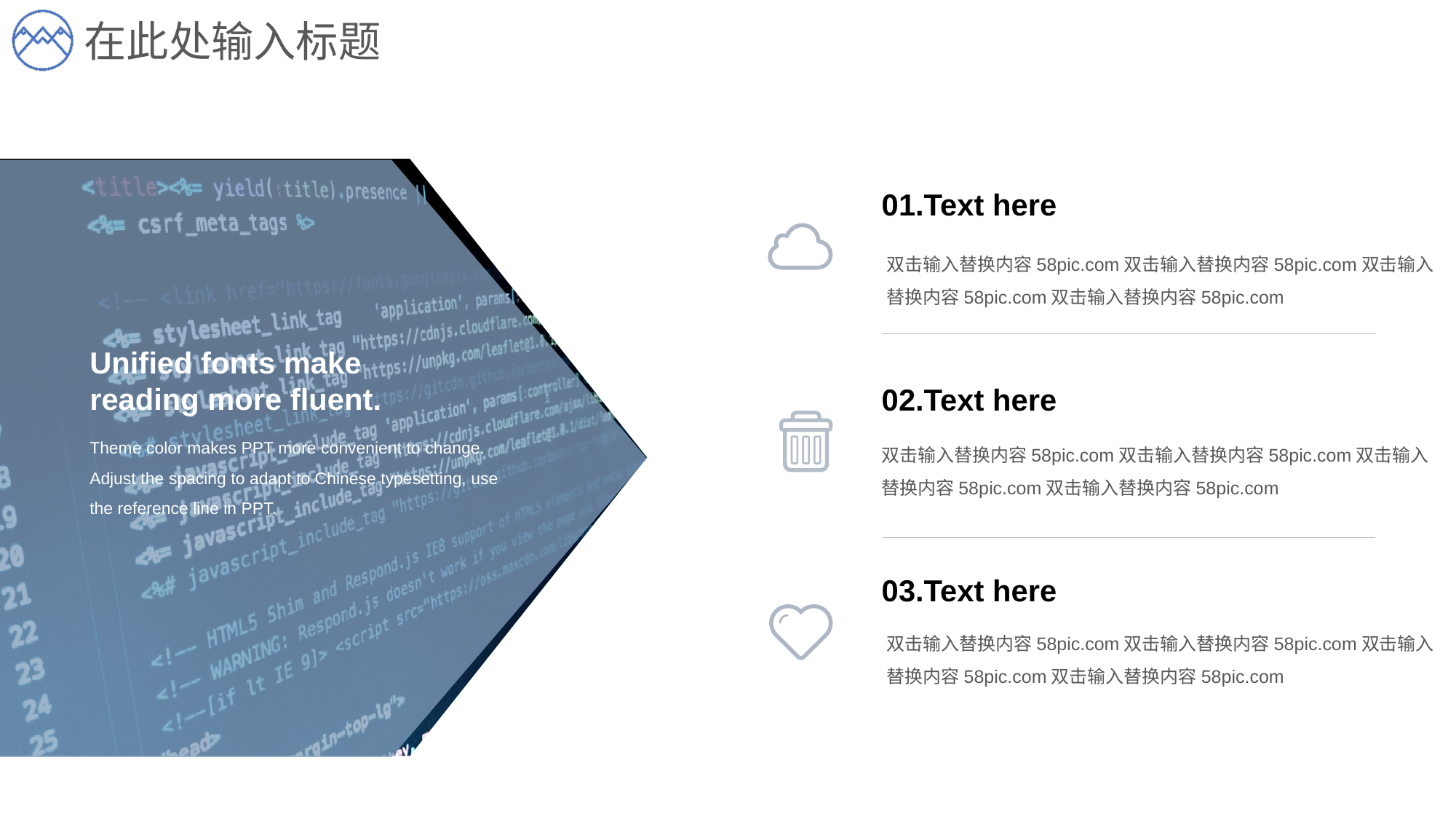

在此处输入标题

01.Text here

双击输入替换内容58pic.com双击输入替换内容58pic.com双击输入替换内容58pic.com双击输入替换内容58pic.com

02.Text here

双击输入替换内容58pic.com双击输入替换内容58pic.com双击输入替换内容58pic.com双击输入替换内容58pic.com

03.Text here

双击输入替换内容58pic.com双击输入替换内容58pic.com双击输入替换内容58pic.com双击输入替换内容58pic.com

Unified fonts make
reading more fluent.
Theme color makes PPT more convenient to change.
Adjust the spacing to adapt to Chinese typesetting, use the reference line in PPT.